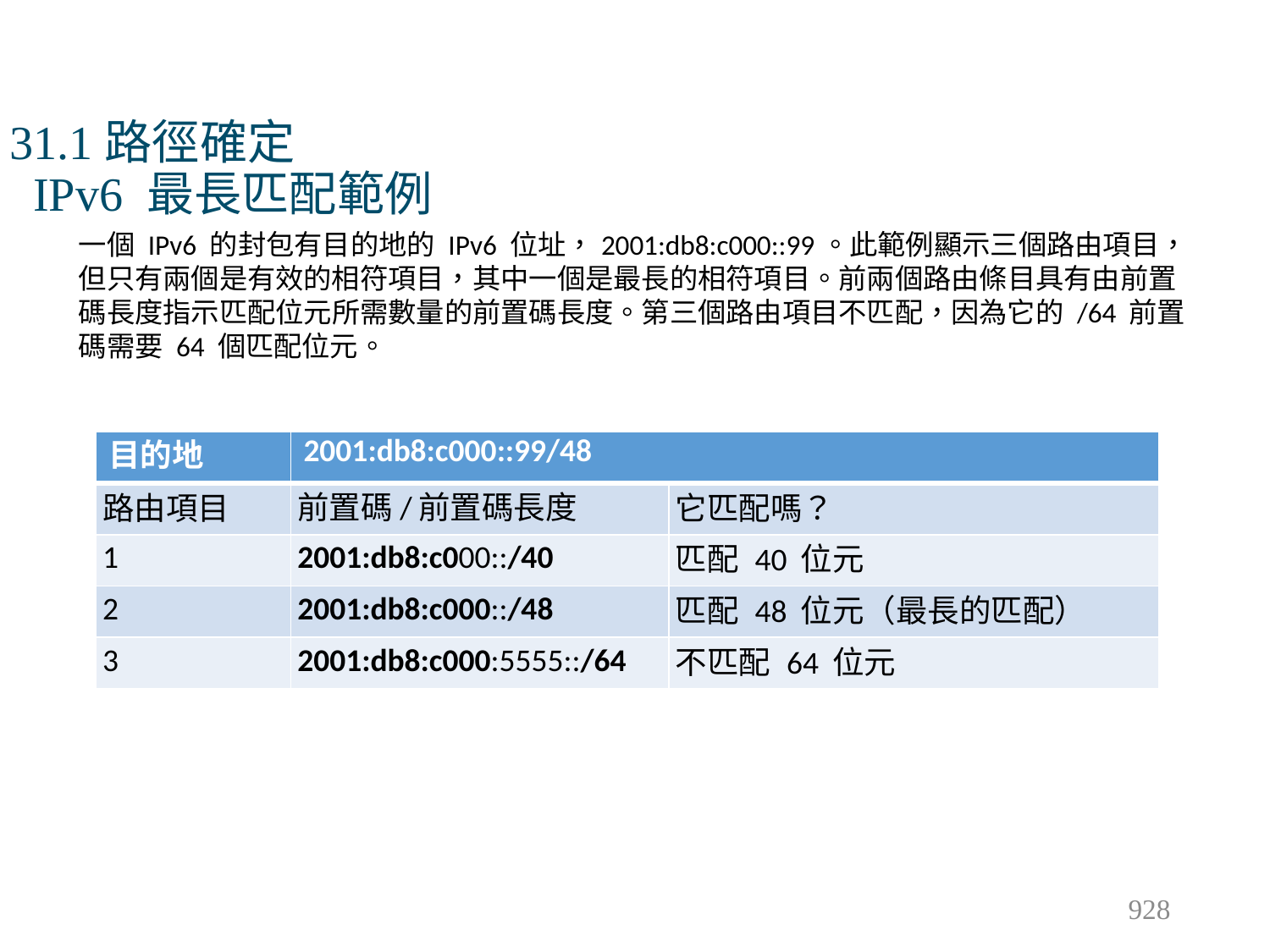

# 31.1路徑確定 IPv6 最長匹配範例
一個 IPv6 的封包有目的地的 IPv6 位址，2001:db8:c000::99。此範例顯示三個路由項目，但只有兩個是有效的相符項目，其中一個是最長的相符項目。前兩個路由條目具有由前置碼長度指示匹配位元所需數量的前置碼長度。第三個路由項目不匹配，因為它的 /64 前置碼需要 64 個匹配位元。
| 目的地 | 2001:db8:c000::99/48 |  |
| --- | --- | --- |
| 路由項目 | 前置碼/前置碼長度 | 它匹配嗎？ |
| 1 | 2001:db8:c000::/40 | 匹配 40 位元 |
| 2 | 2001:db8:c000::/48 | 匹配 48 位元（最長的匹配） |
| 3 | 2001:db8:c000:5555::/64 | 不匹配 64 位元 |
928